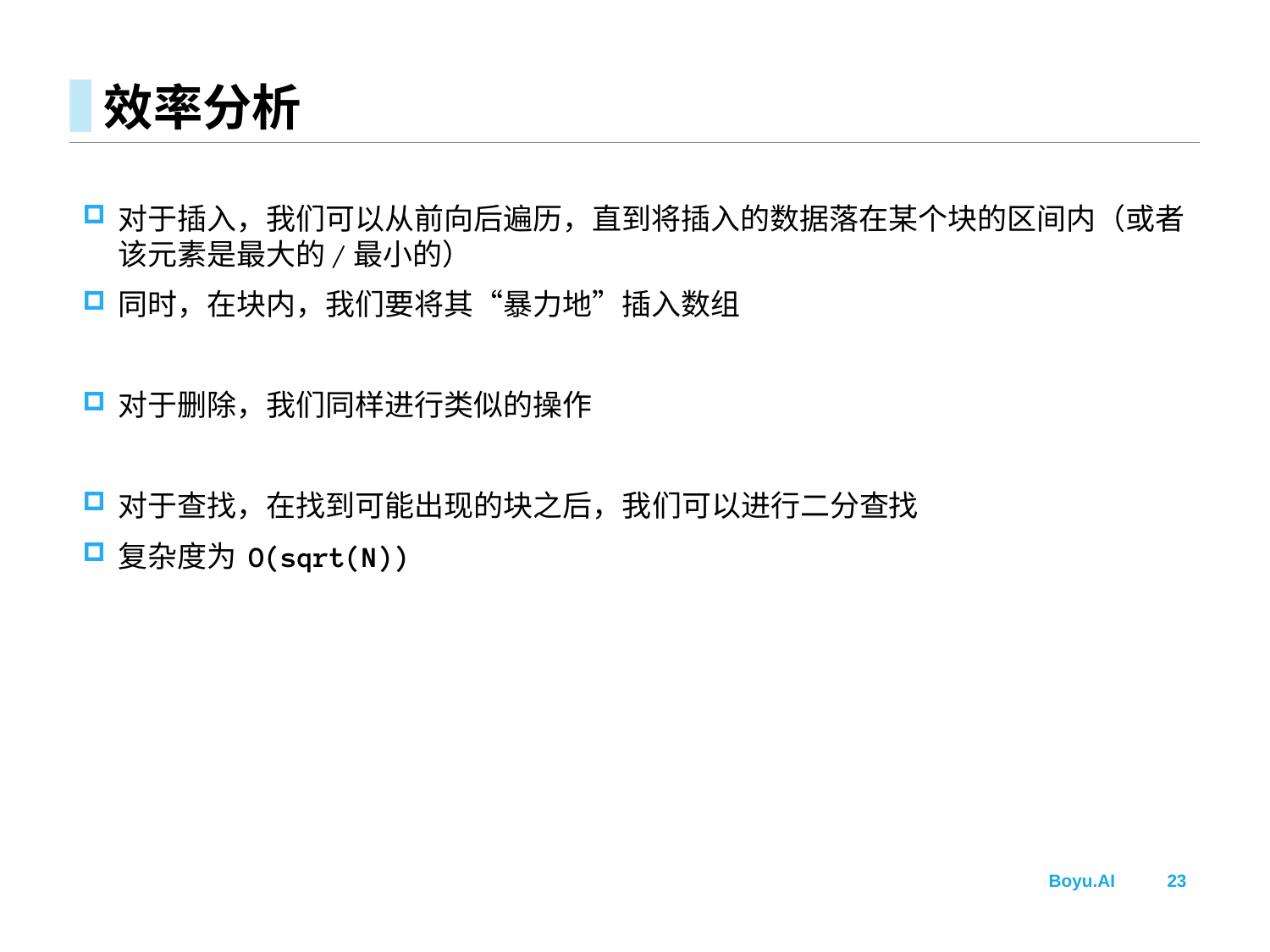

# 效率分析
对于插入，我们可以从前向后遍历，直到将插入的数据落在某个块的区间内（或者该元素是最大的/最小的）
同时，在块内，我们要将其“暴力地”插入数组

对于删除，我们同样进行类似的操作

对于查找，在找到可能出现的块之后，我们可以进行二分查找
复杂度为 O(sqrt(N))